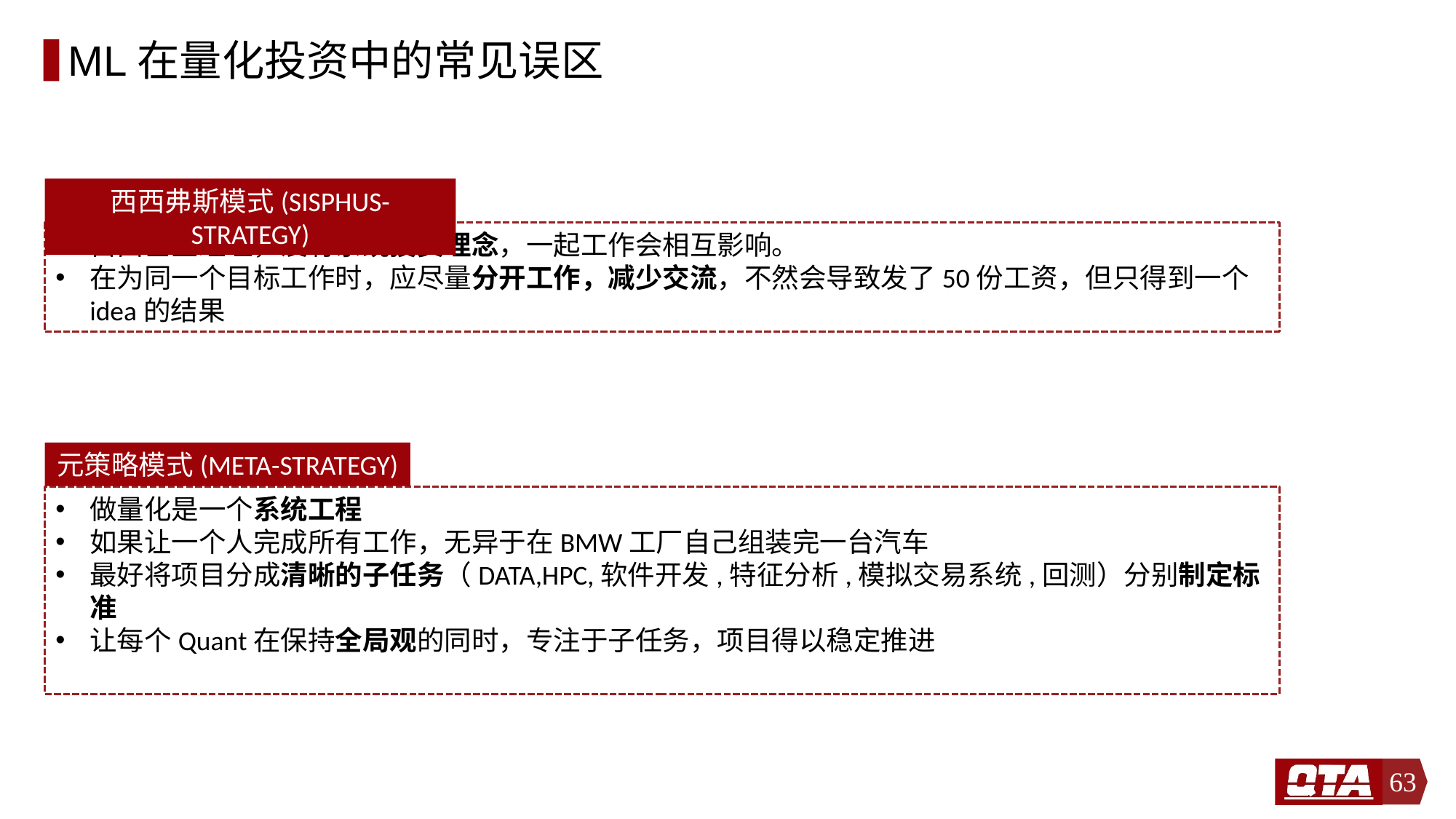

# ML在量化投资中的常见误区
西西弗斯模式(SISPHUS-STRATEGY)
自由基金经理，没有系统投资理念，一起工作会相互影响。
在为同一个目标工作时，应尽量分开工作，减少交流，不然会导致发了50份工资，但只得到一个idea的结果
元策略模式(META-STRATEGY)
做量化是一个系统工程
如果让一个人完成所有工作，无异于在BMW工厂自己组装完一台汽车
最好将项目分成清晰的子任务（DATA,HPC,软件开发,特征分析,模拟交易系统,回测）分别制定标准
让每个Quant在保持全局观的同时，专注于子任务，项目得以稳定推进

63